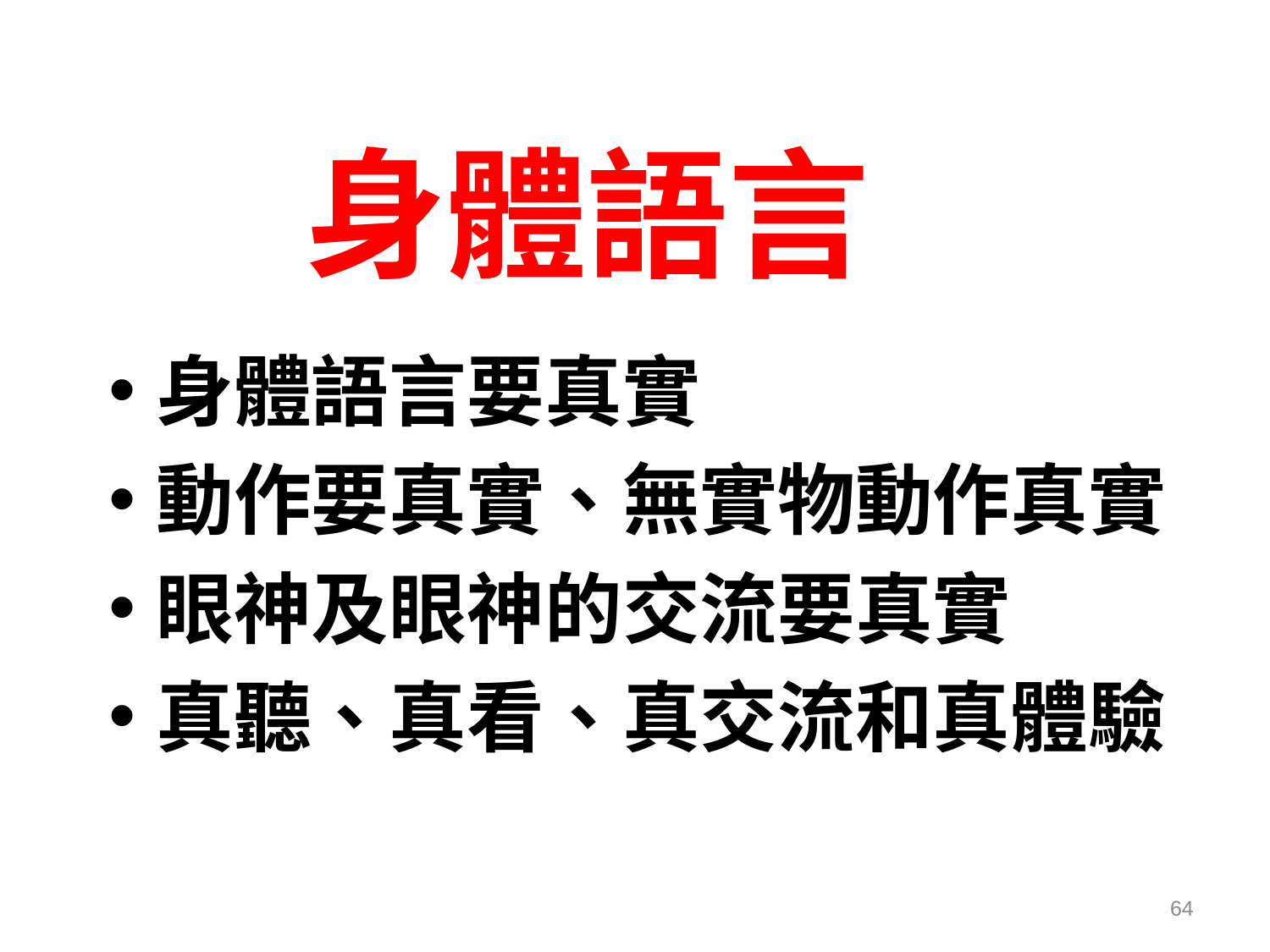

# 身體語言

身體語言要真實
動作要真實、無實物動作真實
眼神及眼神的交流要真實
真聽、真看、真交流和真體驗

64